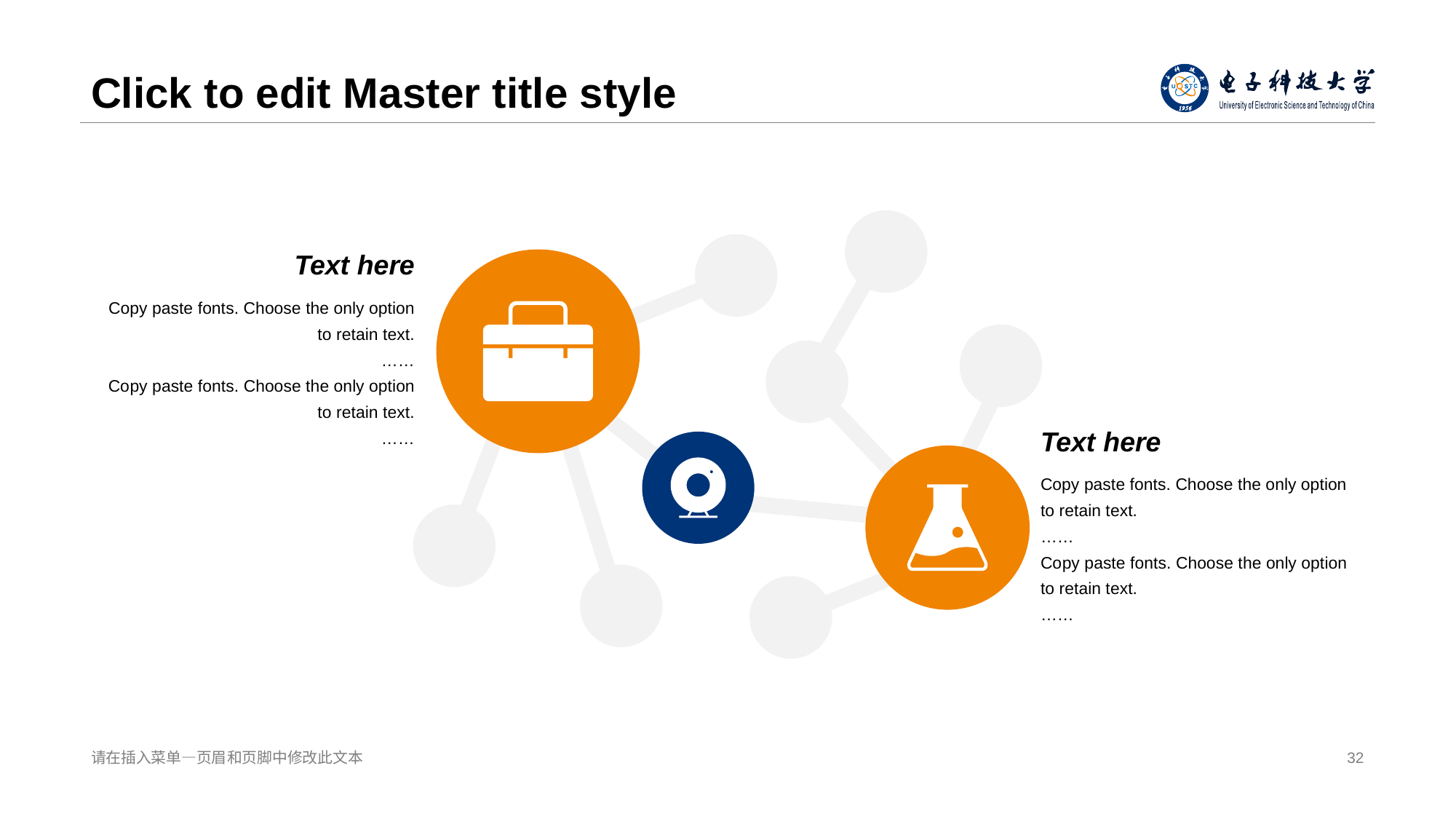

# Click to edit Ma ster title style

Text  here
Copy paste fonts. Choose the only option to retain text.
……
Co py paste fonts. Choose the only option to retain text.
……

Text  here
Copy paste fonts. Choose the only option to retain text.
……
Co py paste fonts. Choose the only option to retain text.
……

请在插入菜单—页眉 和页脚中修改此文本
32